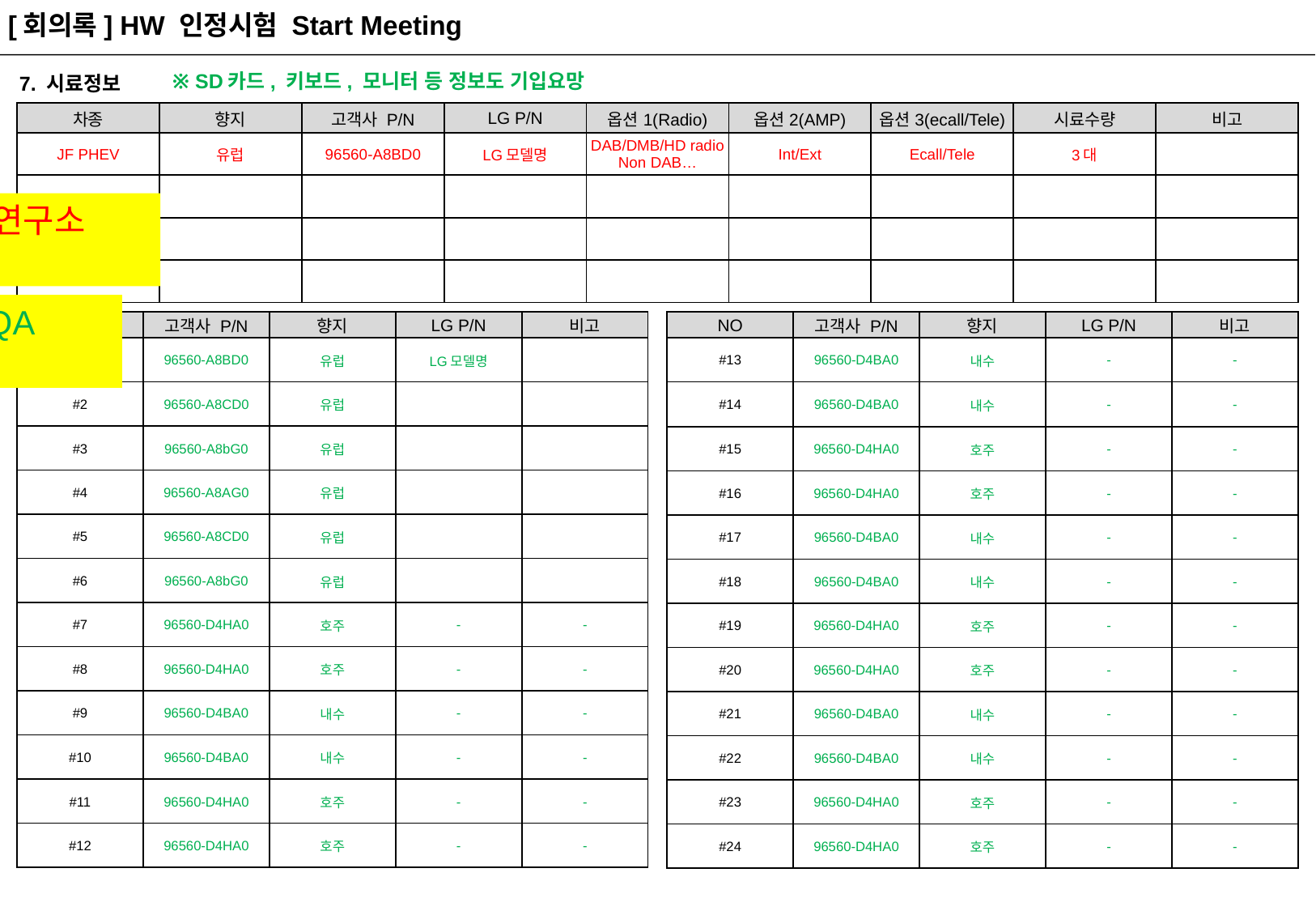

[회의록] HW 인정시험 Start Meeting

※ SD카드, 키보드, 모니터 등 정보도 기입요망
7. 시료정보
| 차종 | 향지 | 고객사 P/N | LG P/N | 옵션1(Radio) | 옵션2(AMP) | 옵션3(ecall/Tele) | 시료수량 | 비고 |
| --- | --- | --- | --- | --- | --- | --- | --- | --- |
| JF PHEV | 유럽 | 96560-A8BD0 | LG모델명 | DAB/DMB/HD radio Non DAB… | Int/Ext | Ecall/Tele | 3대 |  |
|  |  |  |  |  |  |  |  |  |
|  |  |  |  |  |  |  |  |  |
|  |  |  |  |  |  |  |  |  |
붉은색 : 연구소  회신
녹색 :  DQA 작성
| NO | 고객사 P/N | 향지 | LG P/N | 비고 |
| --- | --- | --- | --- | --- |
| #1 | 96560-A8BD0 | 유럽 | LG모델명 |  |
| #2 | 96560-A8CD0 | 유럽 |  |  |
| #3 | 96560-A8bG0 | 유럽 |  |  |
| #4 | 96560-A8AG0 | 유럽 |  |  |
| #5 | 96560-A8CD0 | 유럽 |  |  |
| #6 | 96560-A8bG0 | 유럽 |  |  |
| #7 | 96560-D4HA0 | 호주 | - | - |
| #8 | 96560-D4HA0 | 호주 | - | - |
| #9 | 96560-D4BA0 | 내수 | - | - |
| #10 | 96560-D4BA0 | 내수 | - | - |
| #11 | 96560-D4HA0 | 호주 | - | - |
| #12 | 96560-D4HA0 | 호주 | - | - |
| NO | 고객사 P/N | 향지 | LG P/N | 비고 |
| --- | --- | --- | --- | --- |
| #13 | 96560-D4BA0 | 내수 | - | - |
| #14 | 96560-D4BA0 | 내수 | - | - |
| #15 | 96560-D4HA0 | 호주 | - | - |
| #16 | 96560-D4HA0 | 호주 | - | - |
| #17 | 96560-D4BA0 | 내수 | - | - |
| #18 | 96560-D4BA0 | 내수 | - | - |
| #19 | 96560-D4HA0 | 호주 | - | - |
| #20 | 96560-D4HA0 | 호주 | - | - |
| #21 | 96560-D4BA0 | 내수 | - | - |
| #22 | 96560-D4BA0 | 내수 | - | - |
| #23 | 96560-D4HA0 | 호주 | - | - |
| #24 | 96560-D4HA0 | 호주 | - | - |